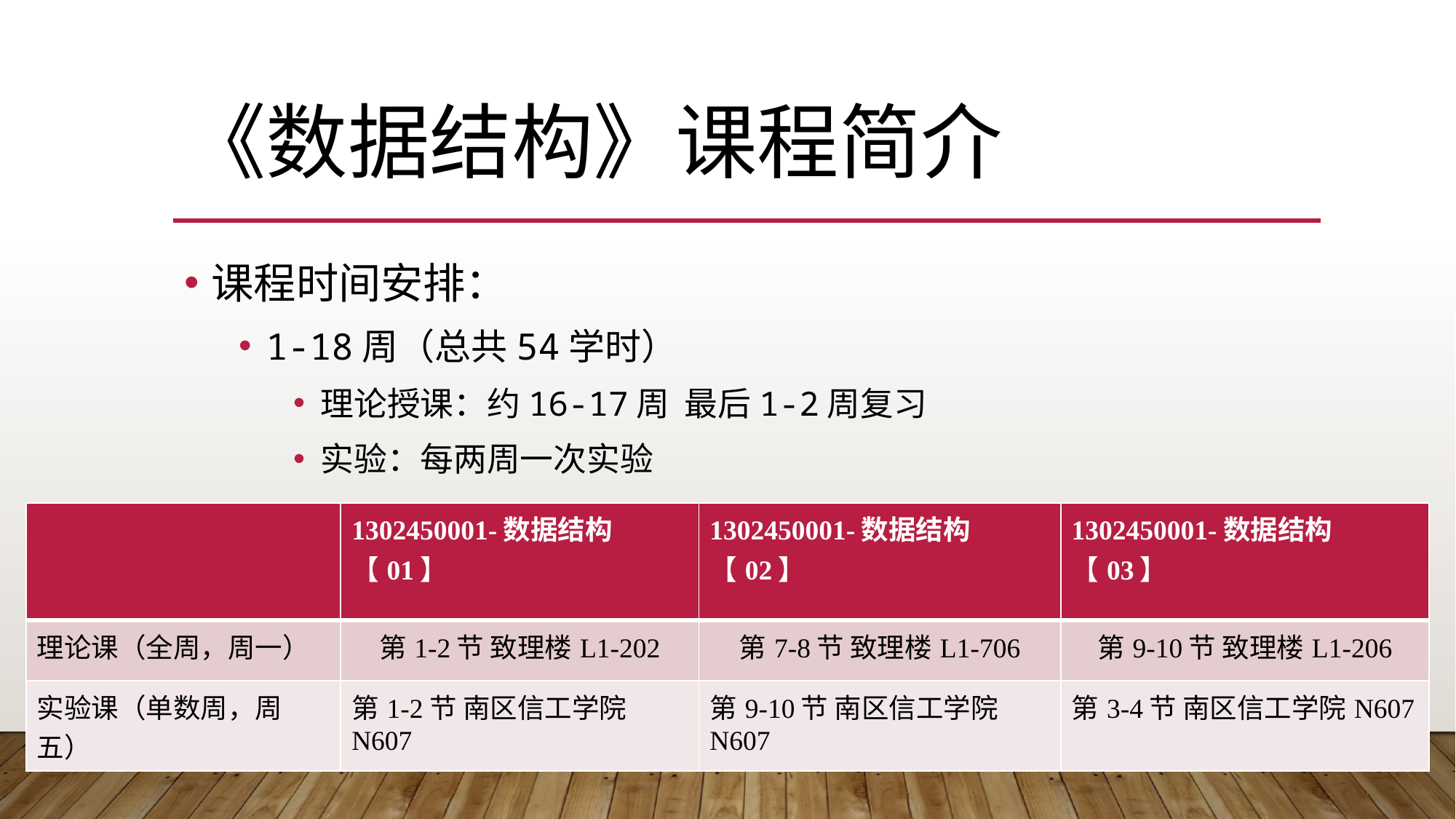

# 《数据结构》课程简介
课程时间安排：
1-18周（总共54学时）
理论授课：约16-17周  最后1-2周复习
实验：每两周一次实验
|  | 1302450001-数据结构【01】 | 1302450001-数据结构【02】 | 1302450001-数据结构【03】 |
| --- | --- | --- | --- |
| 理论课（全周，周一） | 第1-2节 致理楼L1-202 | 第7-8节 致理楼L1-706 | 第9-10节 致理楼L1-206 |
| 实验课（单数周，周五） | 第1-2节 南区信工学院N607 | 第9-10节 南区信工学院N607 | 第3-4节 南区信工学院N607 |